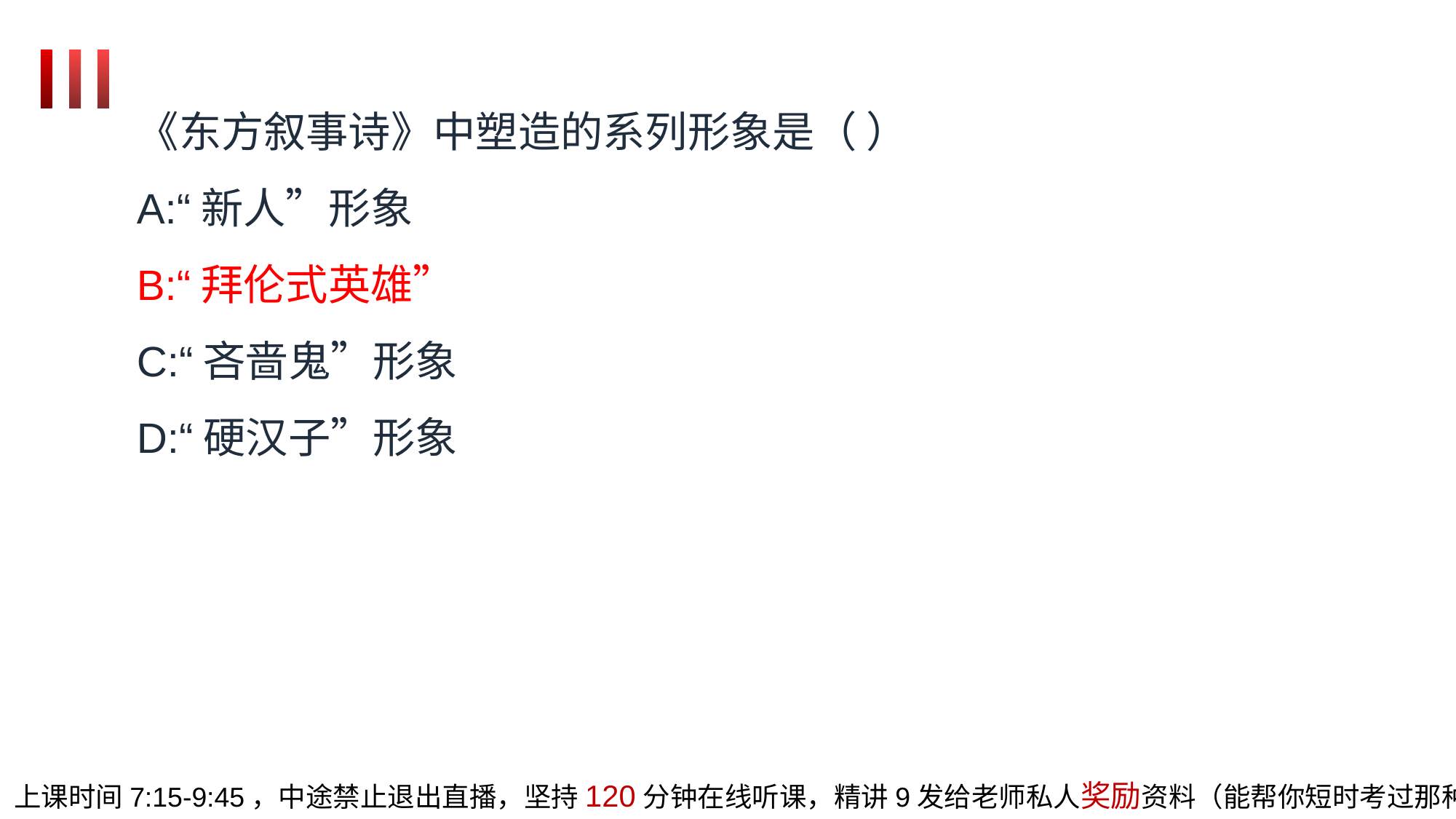

《东方叙事诗》中塑造的系列形象是（ ）
A:“新人”形象
B:“拜伦式英雄”
C:“吝啬鬼”形象
D:“硬汉子”形象